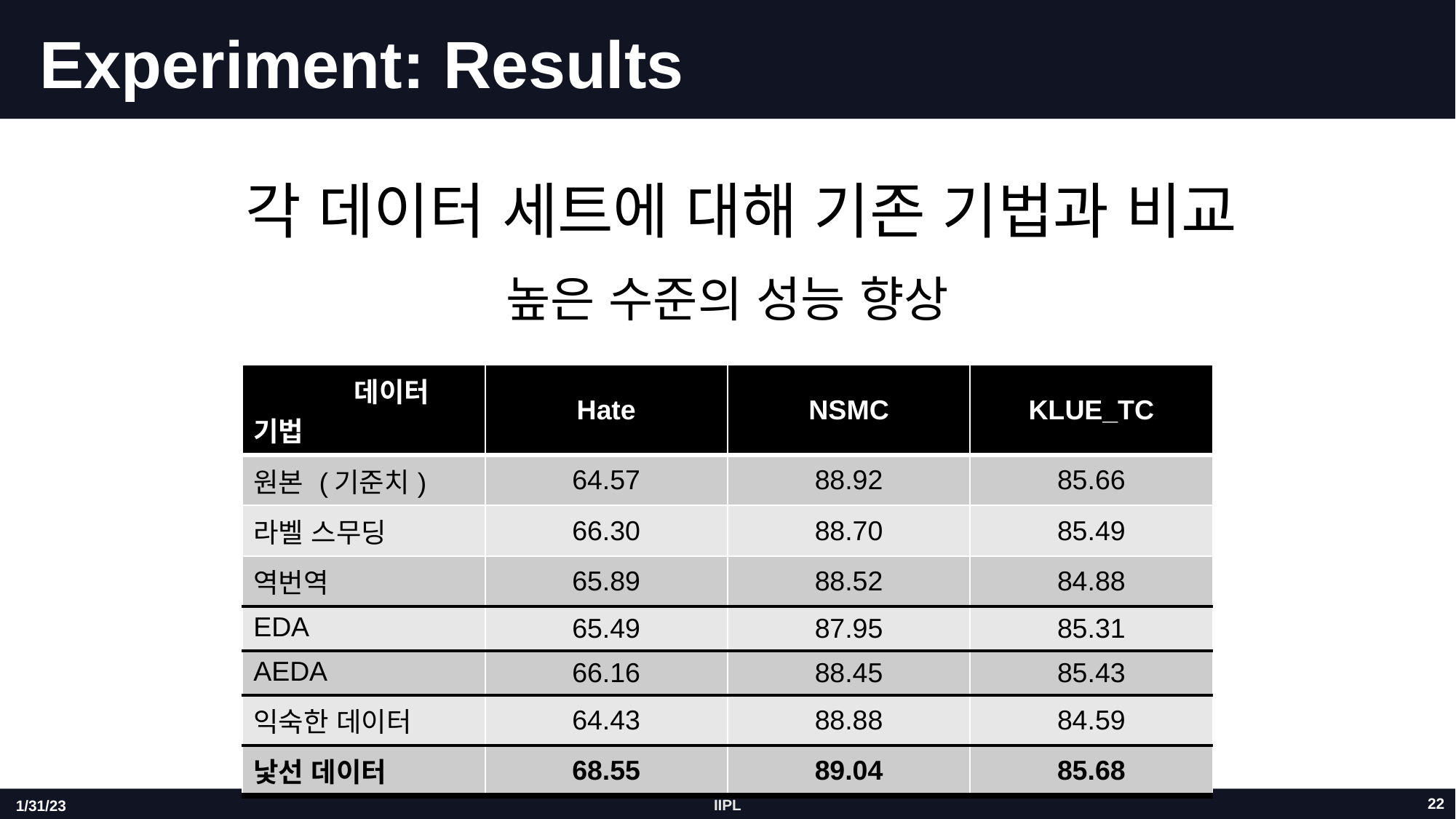

# Experiment: Results
각 데이터 세트에 대해 기존 기법과 비교
높은 수준의 성능 향상
| 데이터 기법 | Hate | NSMC | KLUE\_TC |
| --- | --- | --- | --- |
| 원본 (기준치) | 64.57 | 88.92 | 85.66 |
| 라벨 스무딩 | 66.30 | 88.70 | 85.49 |
| 역번역 | 65.89 | 88.52 | 84.88 |
| EDA | 65.49 | 87.95 | 85.31 |
| AEDA | 66.16 | 88.45 | 85.43 |
| 익숙한 데이터 | 64.43 | 88.88 | 84.59 |
| 낯선 데이터 | 68.55 | 89.04 | 85.68 |
22
IIPL
1/31/23